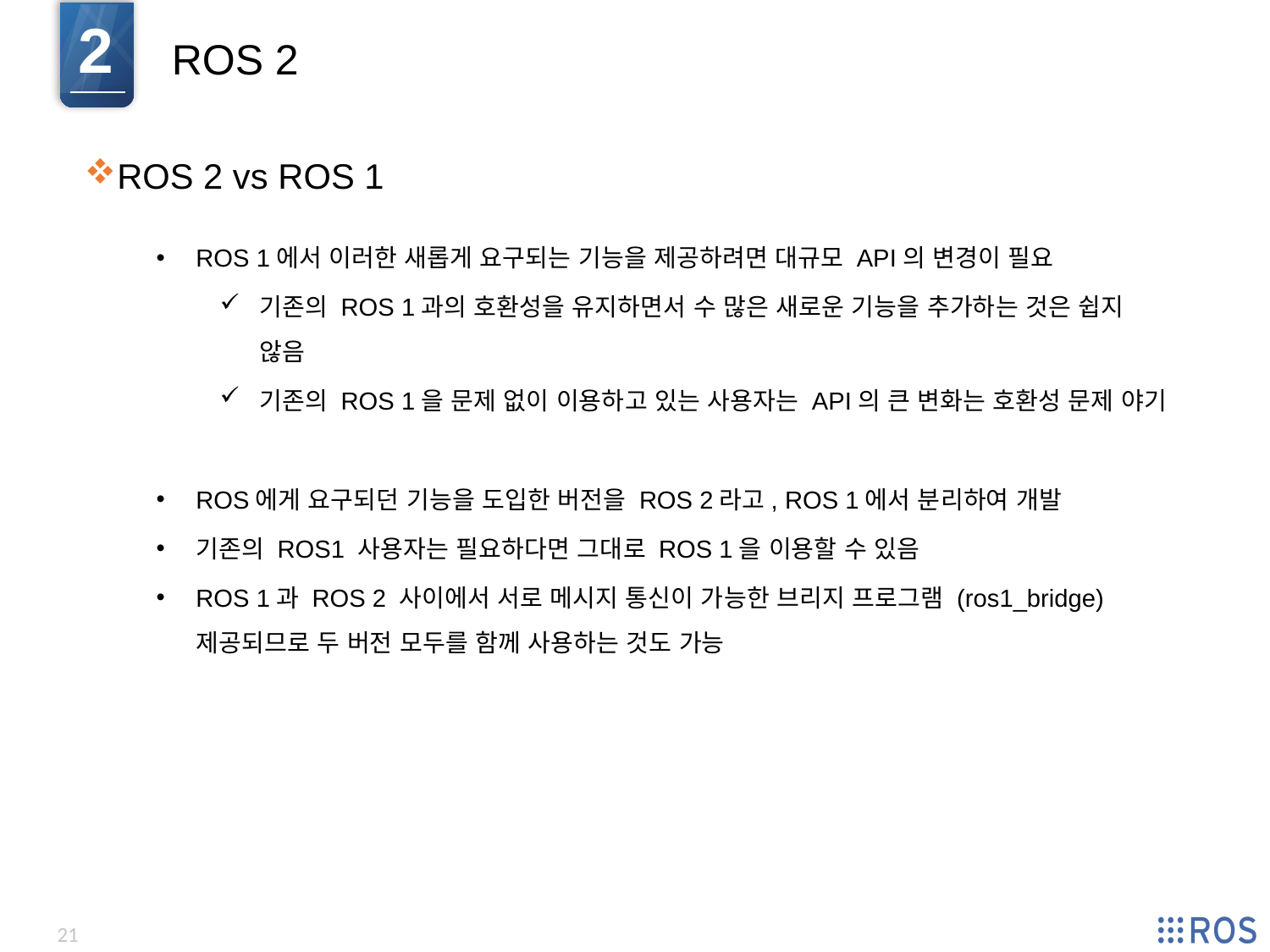

2
ROS 2
ROS 2 vs ROS 1
ROS 1에서 이러한 새롭게 요구되는 기능을 제공하려면 대규모 API의 변경이 필요
기존의 ROS 1과의 호환성을 유지하면서 수 많은 새로운 기능을 추가하는 것은 쉽지 않음
기존의 ROS 1을 문제 없이 이용하고 있는 사용자는 API의 큰 변화는 호환성 문제 야기

ROS에게 요구되던 기능을 도입한 버전을 ROS 2라고, ROS 1에서 분리하여 개발
기존의 ROS1 사용자는 필요하다면 그대로 ROS 1을 이용할 수 있음
ROS 1과 ROS 2 사이에서 서로 메시지 통신이 가능한 브리지 프로그램 (ros1_bridge) 제공되므로 두 버전 모두를 함께 사용하는 것도 가능
21